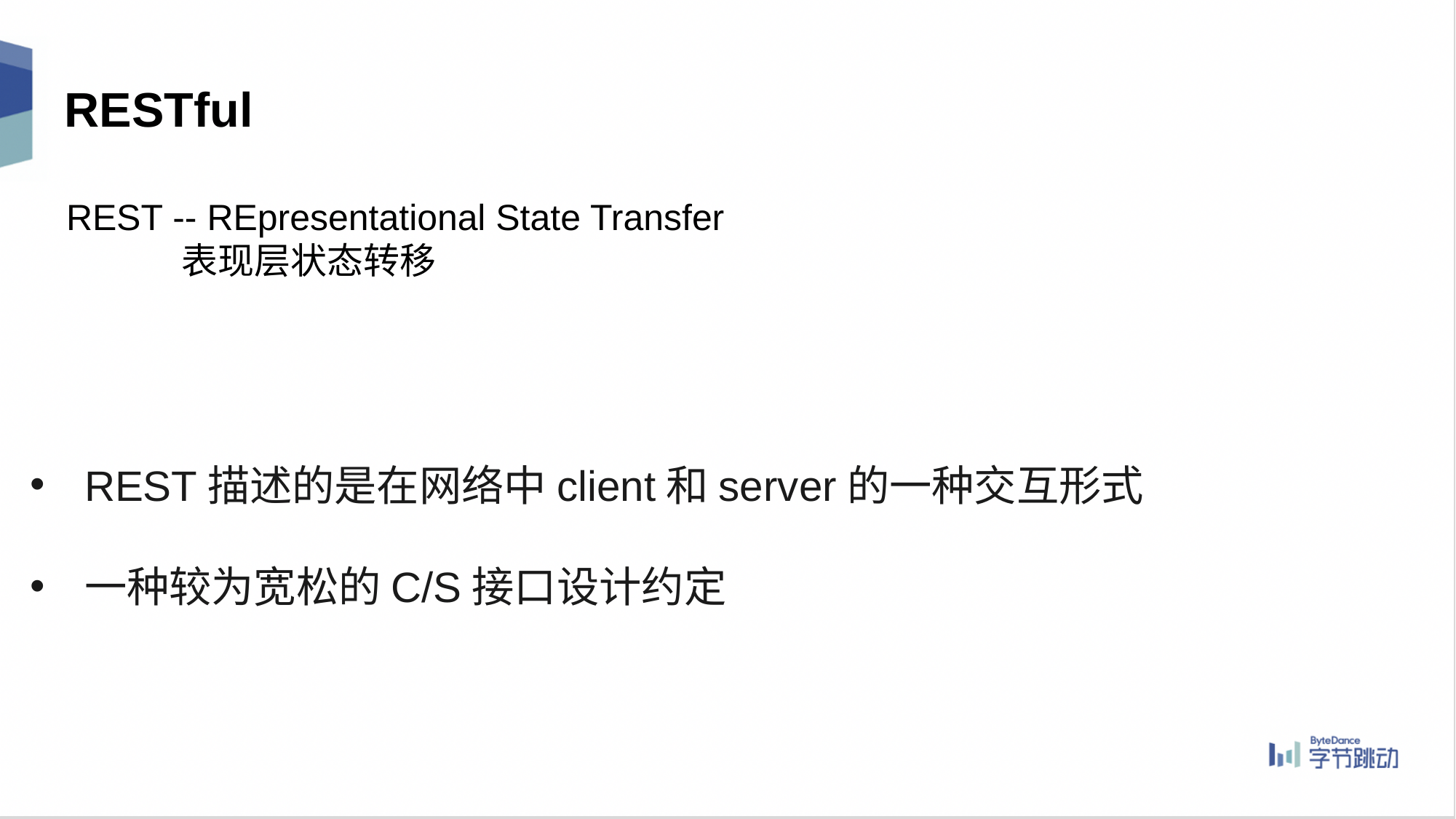

RESTful
REST -- REpresentational State Transfer
             表现层状态转移
REST描述的是在网络中client和server的一种交互形式
一种较为宽松的C/S接口设计约定
6